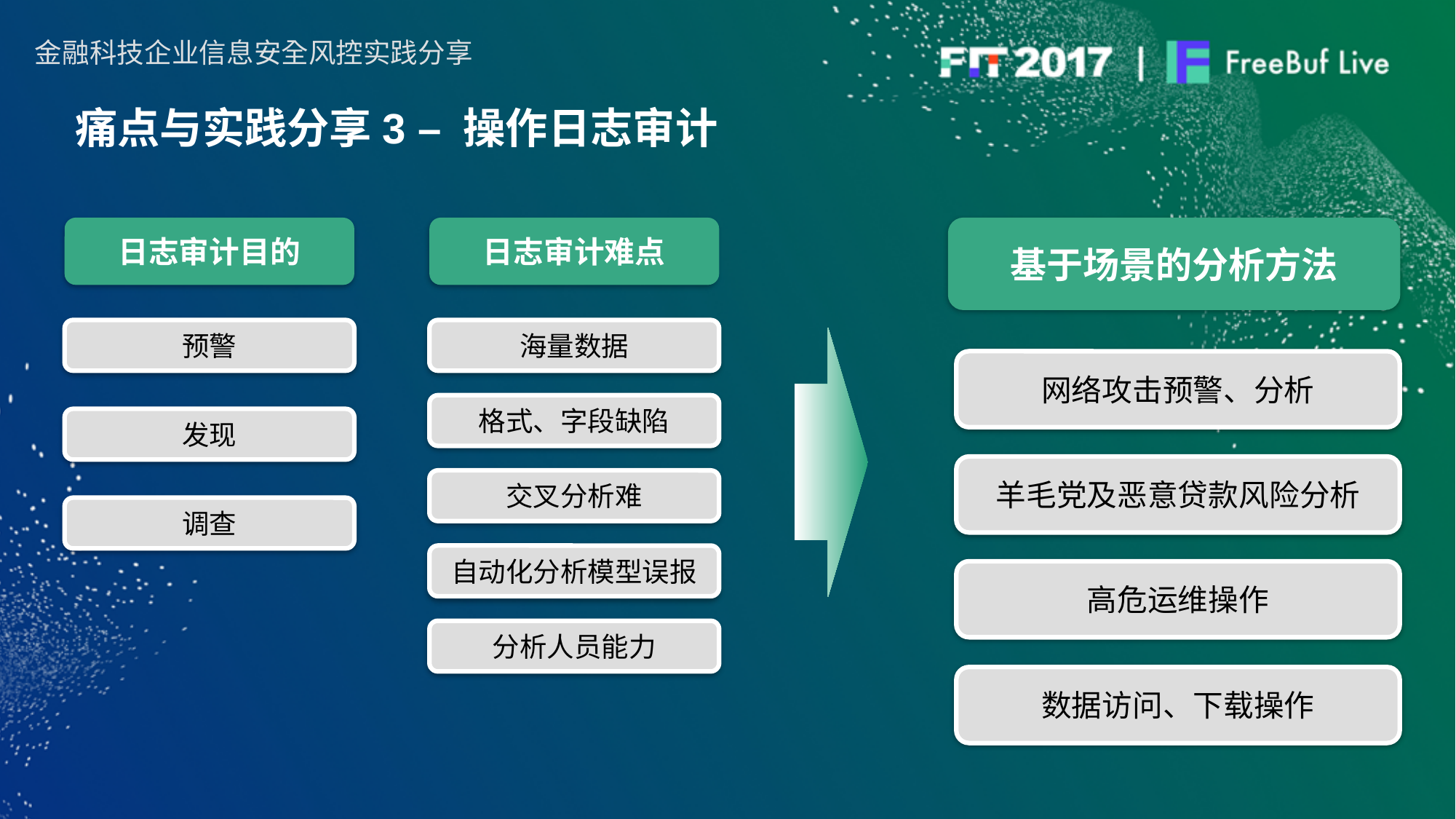

痛点与实践分享3 – 操作日志审计
日志审计目的
日志审计难点
基于场景的分析方法
预警
海量数据
网络攻击预警、分析
格式、字段缺陷
发现

羊毛党及恶意贷款风险分析
交叉分析难
调查
自动化分析模型误报
高危运维操作
分析人员能力
数据访问、下载操作